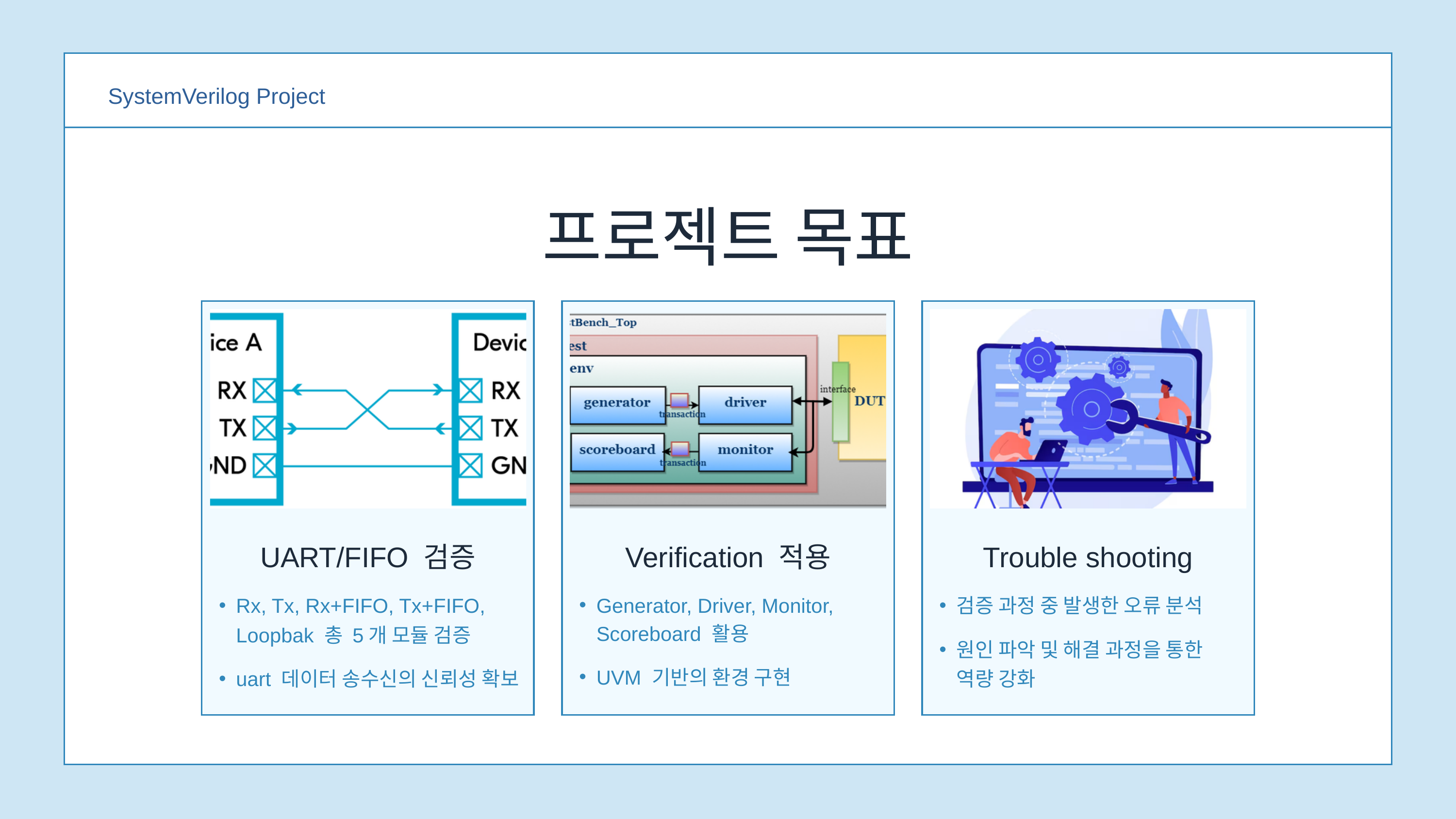

SystemVerilog Project

프로젝트 목표

UART/FIFO 검증
Verification 적용
Trouble shooting
Rx, Tx, Rx+FIFO, Tx+FIFO, Loopbak 총 5개 모듈 검증

uart 데이터 송수신의 신뢰성 확보
검증 과정 중 발생한 오류 분석

원인 파악 및 해결 과정을 통한 역량 강화
Generator, Driver, Monitor, Scoreboard 활용

UVM 기반의 환경 구현